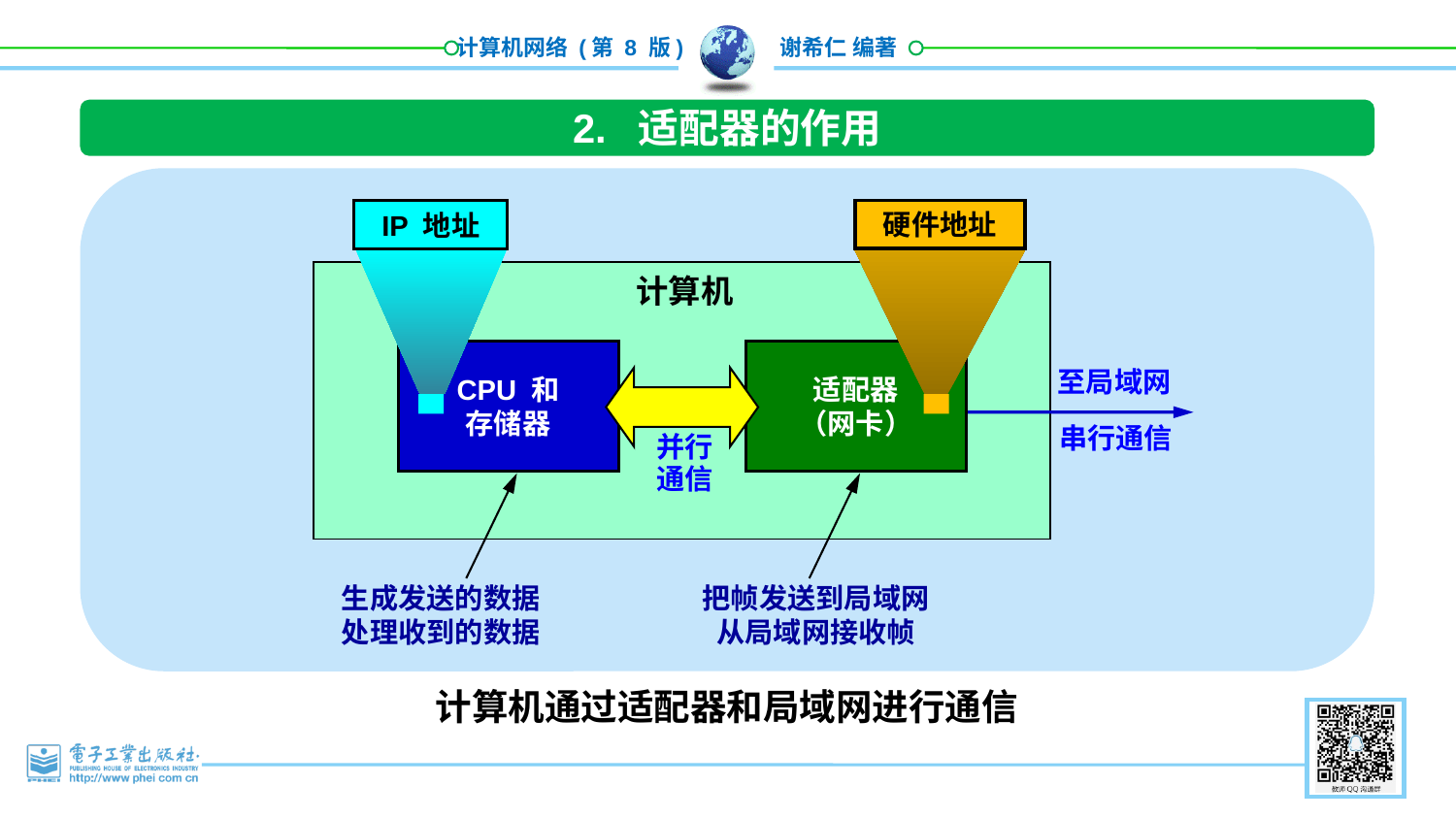

2.  适配器的作用

硬件地址
IP 地址

计算机
CPU 和
存储器
适配器
（网卡）
至局域网

串行通信
并行
通信

生成发送的数据
处理收到的数据
把帧发送到局域网
从局域网接收帧
计算机通过适配器和局域网进行通信